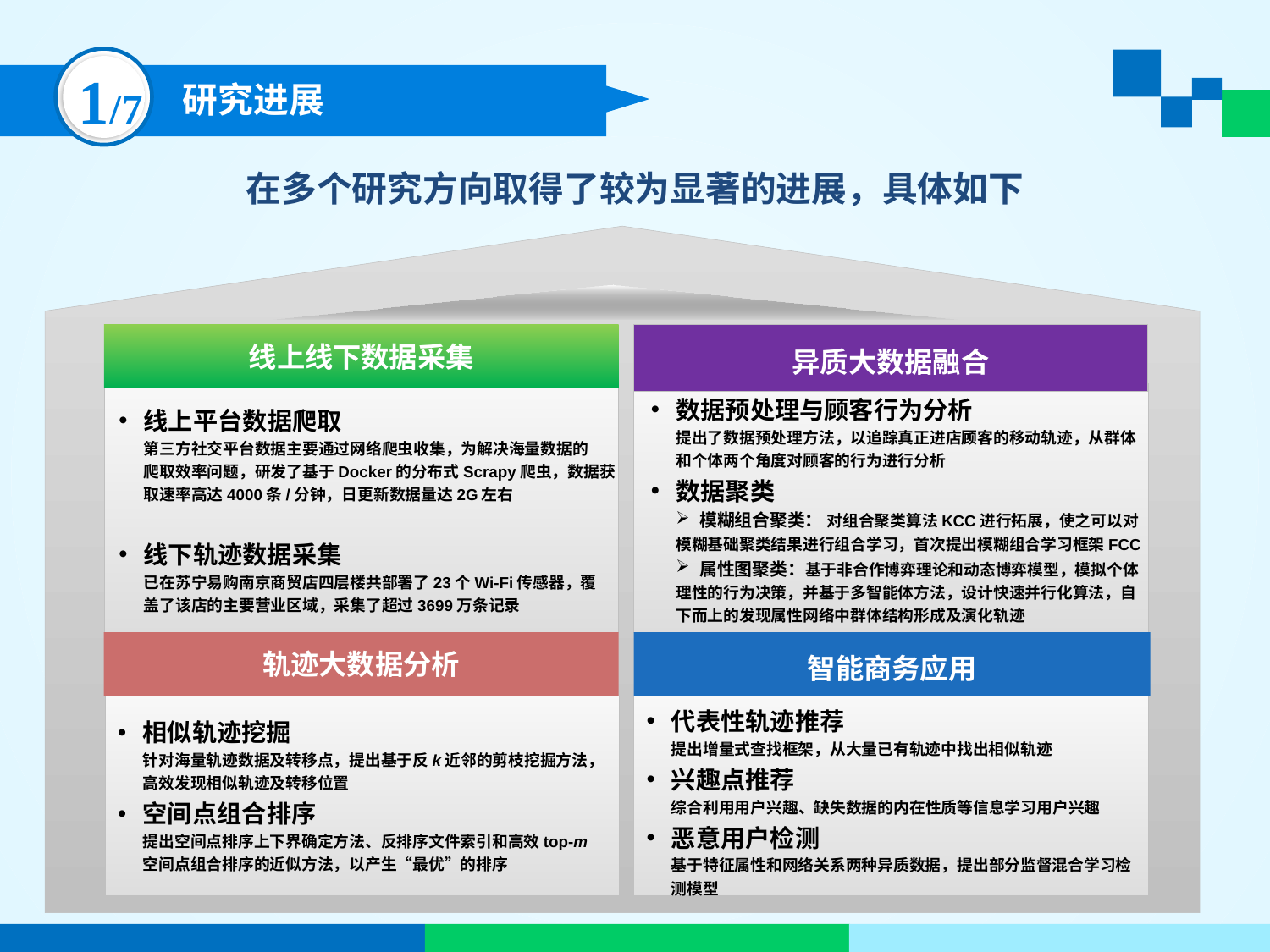

1/7

研究进展
在多个研究方向取得了较为显著的进展，具体如下

线上线下数据采集
异质大数据融合

线上平台数据爬取
第三方社交平台数据主要通过网络爬虫收集，为解决海量数据的
爬取效率问题，研发了基于Docker的分布式Scrapy爬虫，数据获
取速率高达4000条/分钟，日更新数据量达2G左右

线下轨迹数据采集
已在苏宁易购南京商贸店四层楼共部署了23个Wi-Fi传感器，覆
盖了该店的主要营业区域，采集了超过3699万条记录
数据预处理与顾客行为分析
提出了数据预处理方法，以追踪真正进店顾客的移动轨迹，从群体
和个体两个角度对顾客的行为进行分析
数据聚类
模糊组合聚类： 对组合聚类算法KCC进行拓展，使之可以对
模糊基础聚类结果进行组合学习，首次提出模糊组合学习框架FCC
属性图聚类：基于非合作博弈理论和动态博弈模型，模拟个体
理性的行为决策，并基于多智能体方法，设计快速并行化算法，自
下而上的发现属性网络中群体结构形成及演化轨迹
轨迹大数据分析
智能商务应用

相似轨迹挖掘
针对海量轨迹数据及转移点，提出基于反k近邻的剪枝挖掘方法，
高效发现相似轨迹及转移位置
空间点组合排序
提出空间点排序上下界确定方法、反排序文件索引和高效top-m
空间点组合排序的近似方法，以产生“最优”的排序
代表性轨迹推荐
提出增量式查找框架，从大量已有轨迹中找出相似轨迹
兴趣点推荐
综合利用用户兴趣、缺失数据的内在性质等信息学习用户兴趣
恶意用户检测
基于特征属性和网络关系两种异质数据，提出部分监督混合学习检
测模型